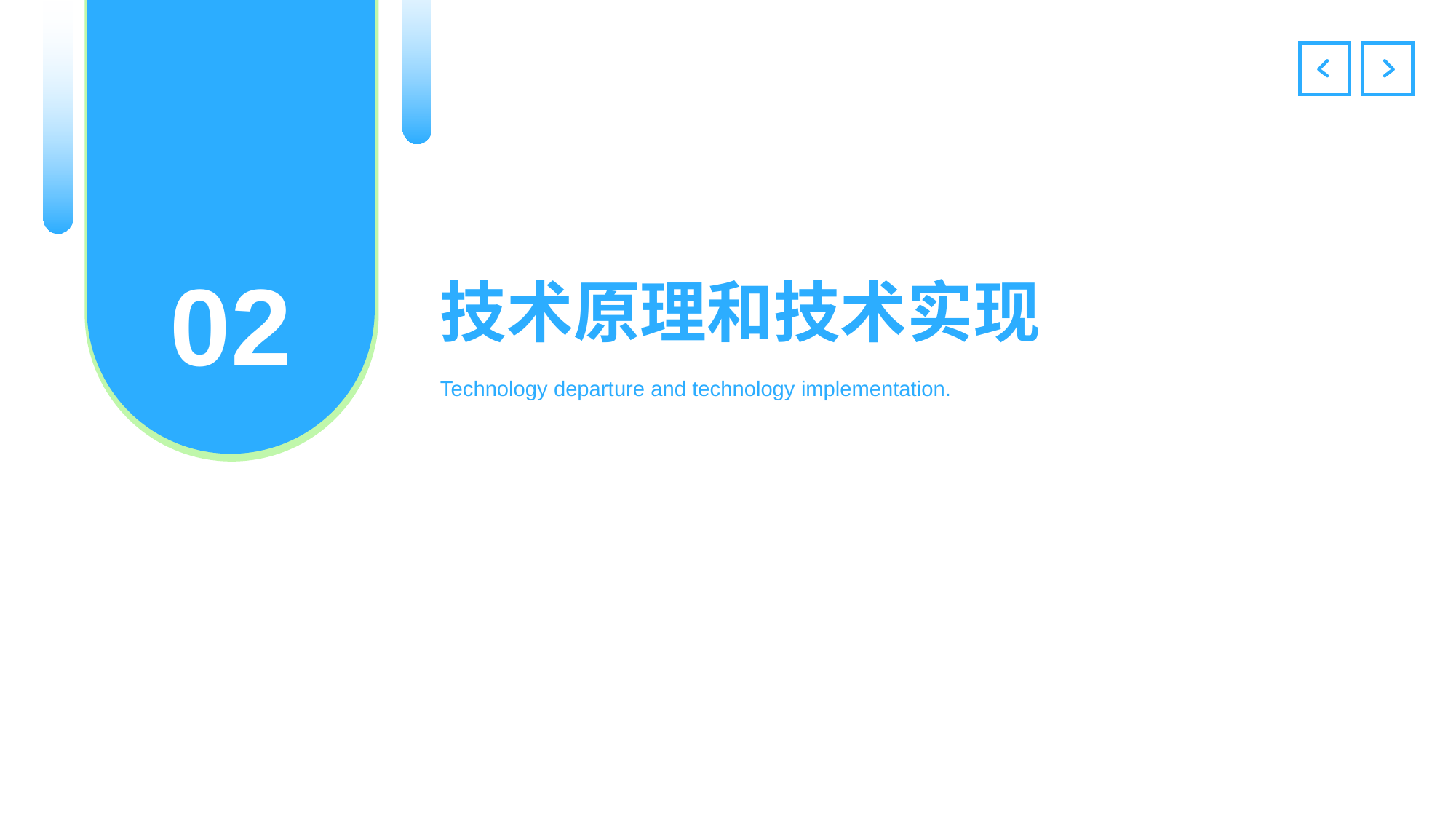

技术原理和技术实现
02
Technology departure and technology implementation.